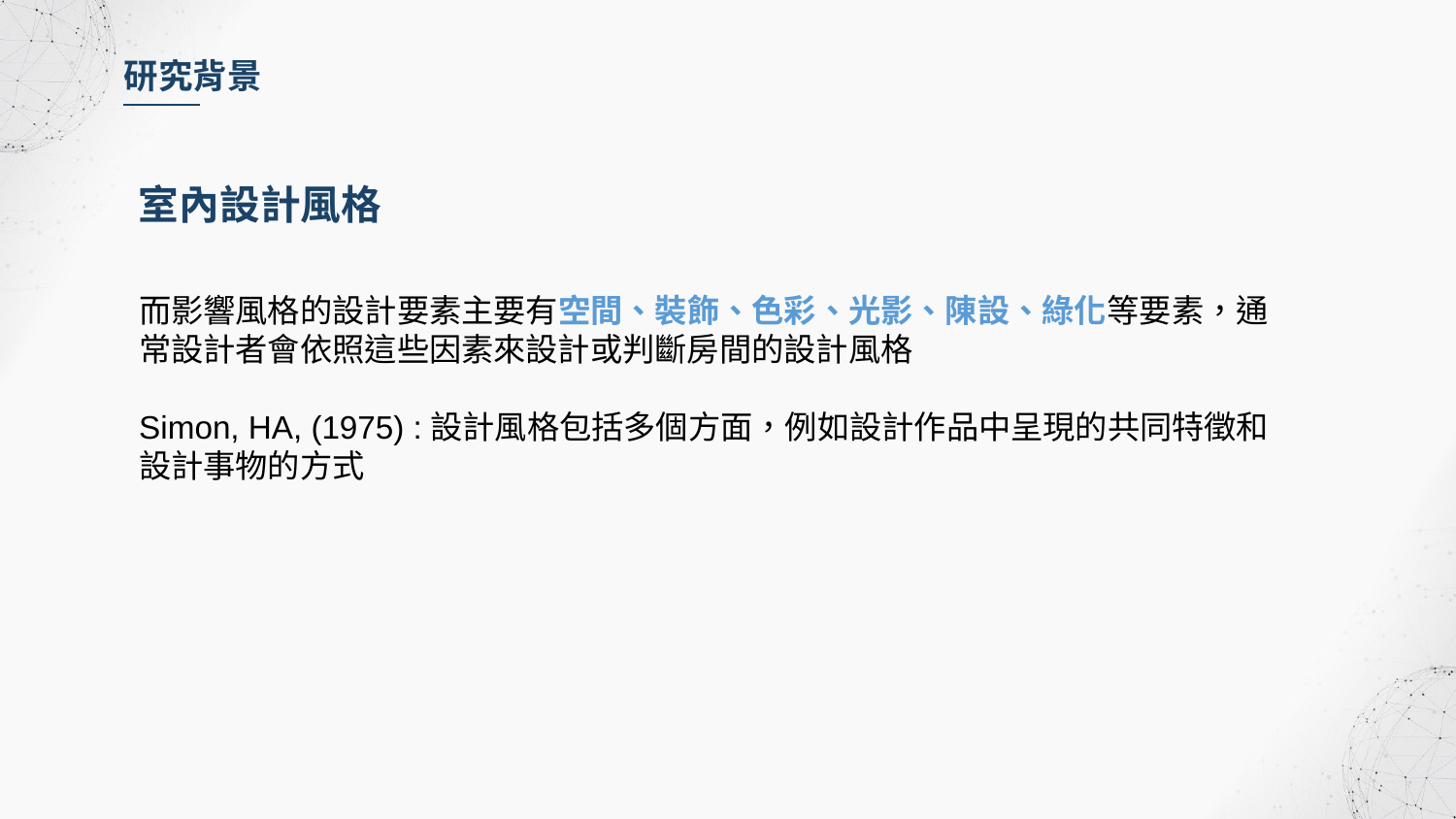

研究背景
室內設計風格
而影響風格的設計要素主要有空間、裝飾、色彩、光影、陳設、綠化等要素，通常設計者會依照這些因素來設計或判斷房間的設計風格

Simon, HA, (1975) :設計風格包括多個方面，例如設計作品中呈現的共同特徵和設計事物的方式